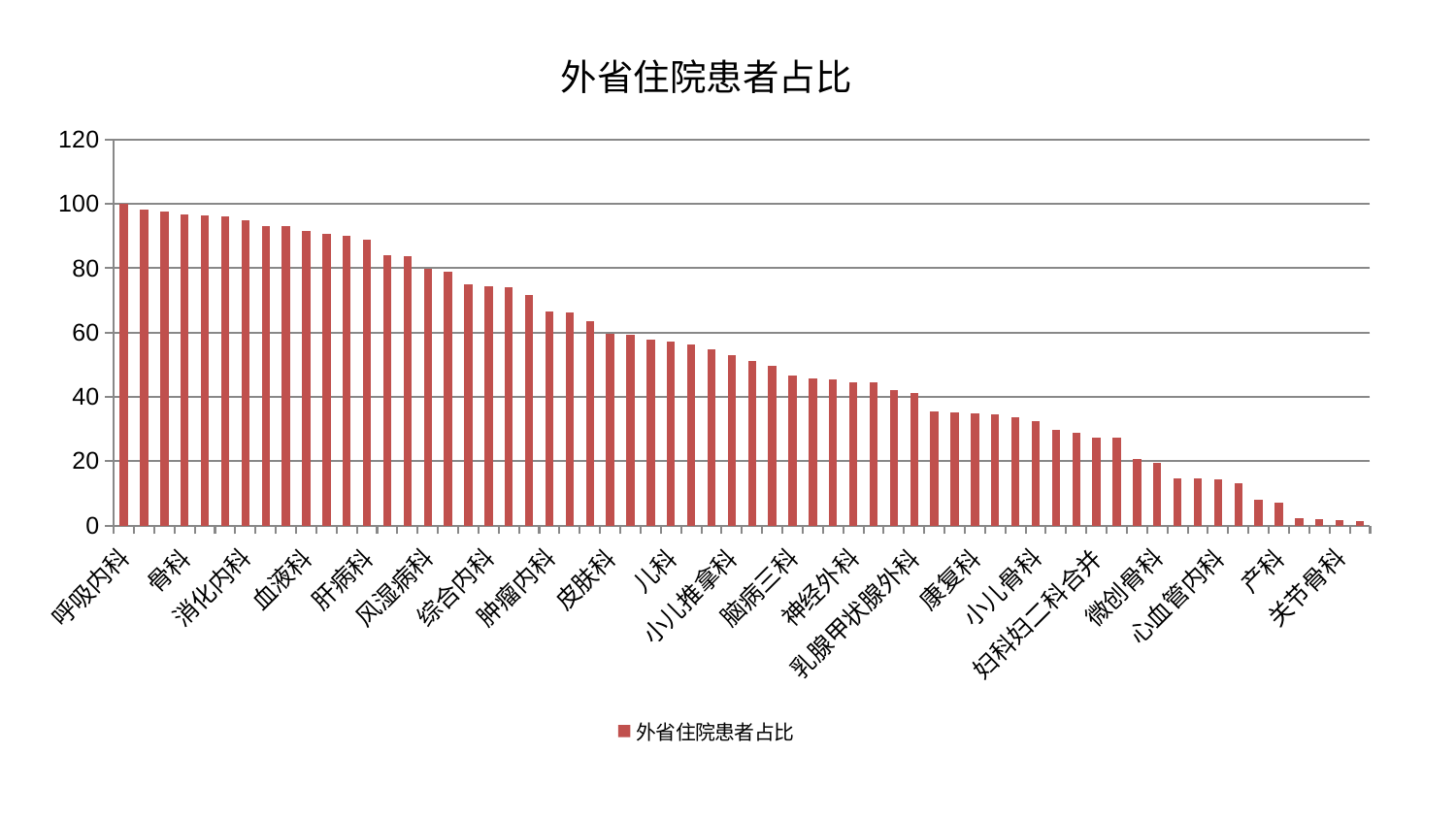

### Chart: 外省住院患者占比

| Category | 外省住院患者占比 |
|---|---|
| 呼吸内科 | 100.0 |
| 内分泌科 | 98.19755270035189 |
| 脊柱骨科 | 97.68488162602539 |
| 骨科 | 96.7953632390253 |
| 美容皮肤科 | 96.50685457156891 |
| 脾胃科消化科合并 | 96.02079548373862 |
| 消化内科 | 94.95333531057972 |
| 显微骨科 | 93.23895305925379 |
| 运动损伤骨科 | 93.05504278360017 |
| 血液科 | 91.5998255206005 |
| 重症医学科 | 90.70130156783081 |
| 肾病科 | 90.20033013577367 |
| 肝病科 | 88.97138335504641 |
| 肝胆外科 | 84.04124310605275 |
| 推拿科 | 83.73402278818209 |
| 风湿病科 | 79.73992871300896 |
| 西区重症医学科 | 78.906751415279 |
| 脾胃病科 | 74.92757933331885 |
| 综合内科 | 74.33333475737717 |
| 心病二科 | 74.19363329181652 |
| 创伤骨科 | 71.83085889344983 |
| 肿瘤内科 | 66.59628367687354 |
| 中医经典科 | 66.3706149341427 |
| 东区重症医学科 | 63.52840554555623 |
| 皮肤科 | 59.64361473470101 |
| 心病一科 | 59.28857917829189 |
| 脑病二科 | 57.93357257529186 |
| 儿科 | 57.250861508786976 |
| 胸外科 | 56.28545400410254 |
| 针灸科 | 54.761939773144604 |
| 小儿推拿科 | 52.98767801755064 |
| 东区肾病科 | 51.125098924315026 |
| 中医外治中心 | 49.58112645130337 |
| 脑病三科 | 46.5662174241761 |
| 妇二科 | 45.88403238871881 |
| 脑病一科 | 45.471183392110206 |
| 神经外科 | 44.63815433364996 |
| 妇科 | 44.54992837895651 |
| 肾脏内科 | 42.01301843294195 |
| 乳腺甲状腺外科 | 41.30056733040703 |
| 心病三科 | 35.481901646446644 |
| 治未病中心 | 35.11867532061175 |
| 康复科 | 34.94969325072199 |
| 普通外科 | 34.639184528464305 |
| 医院 | 33.541179568141665 |
| 小儿骨科 | 32.41488525932712 |
| 老年医学科 | 29.598949546682697 |
| 神经内科 | 28.77107075909555 |
| 妇科妇二科合并 | 27.363869545072085 |
| 男科 | 27.211095991997404 |
| 口腔科 | 20.62603187496066 |
| 微创骨科 | 19.38651240800009 |
| 身心医学科 | 14.743819966869554 |
| 肛肠科 | 14.518428792255511 |
| 心血管内科 | 14.440134599634911 |
| 眼科 | 13.004075209938868 |
| 耳鼻喉科 | 7.9878006653403055 |
| 产科 | 7.111432869703127 |
| 心病四科 | 2.1255157938079083 |
| 泌尿外科 | 2.0705098522554977 |
| 关节骨科 | 1.6809576110287328 |
| 周围血管科 | 1.3500355365515748 |
81